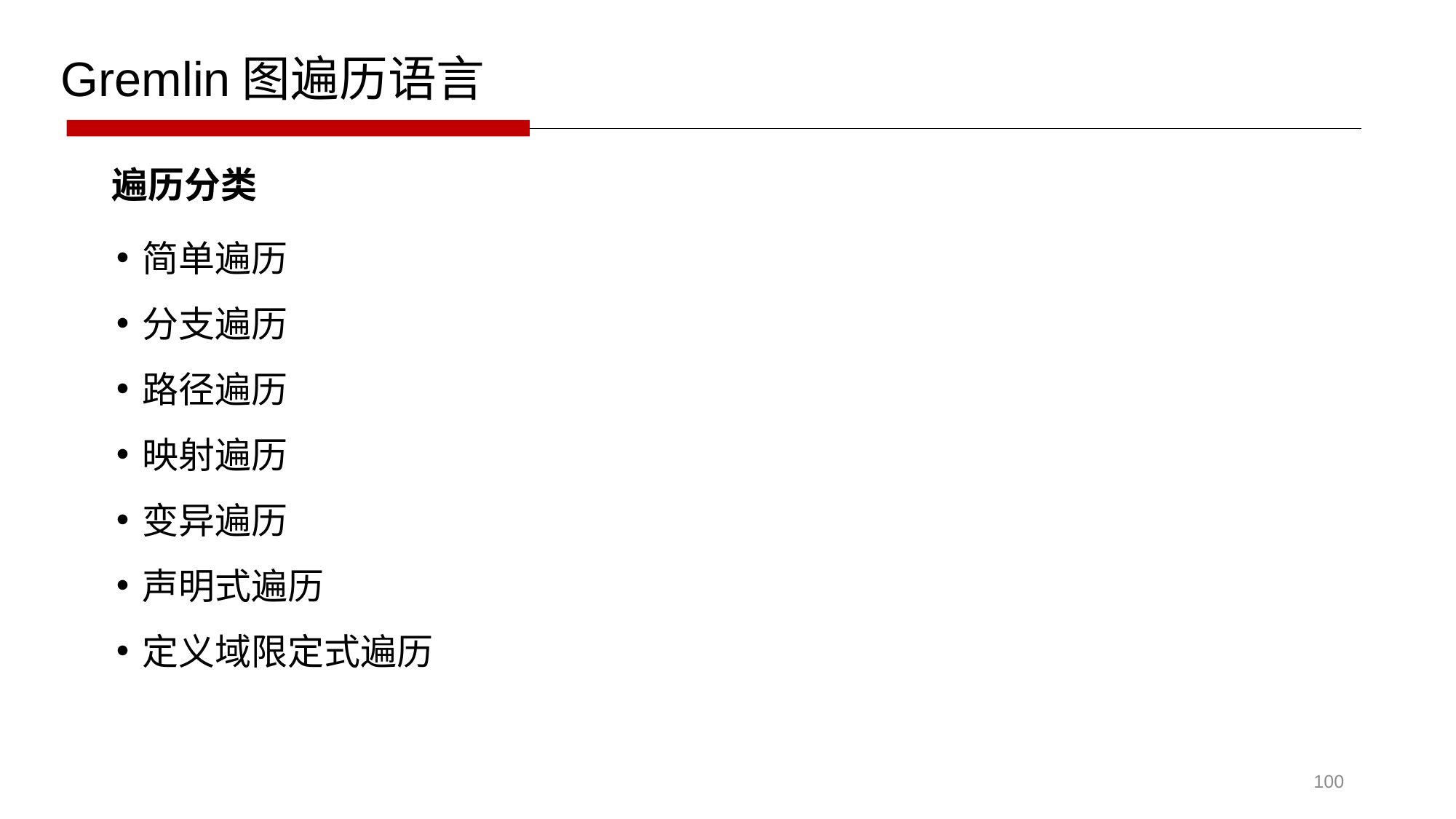

Gremlin图遍历语言

遍历分类
简单遍历
分支遍历
路径遍历
映射遍历
变异遍历
声明式遍历
定义域限定式遍历
100